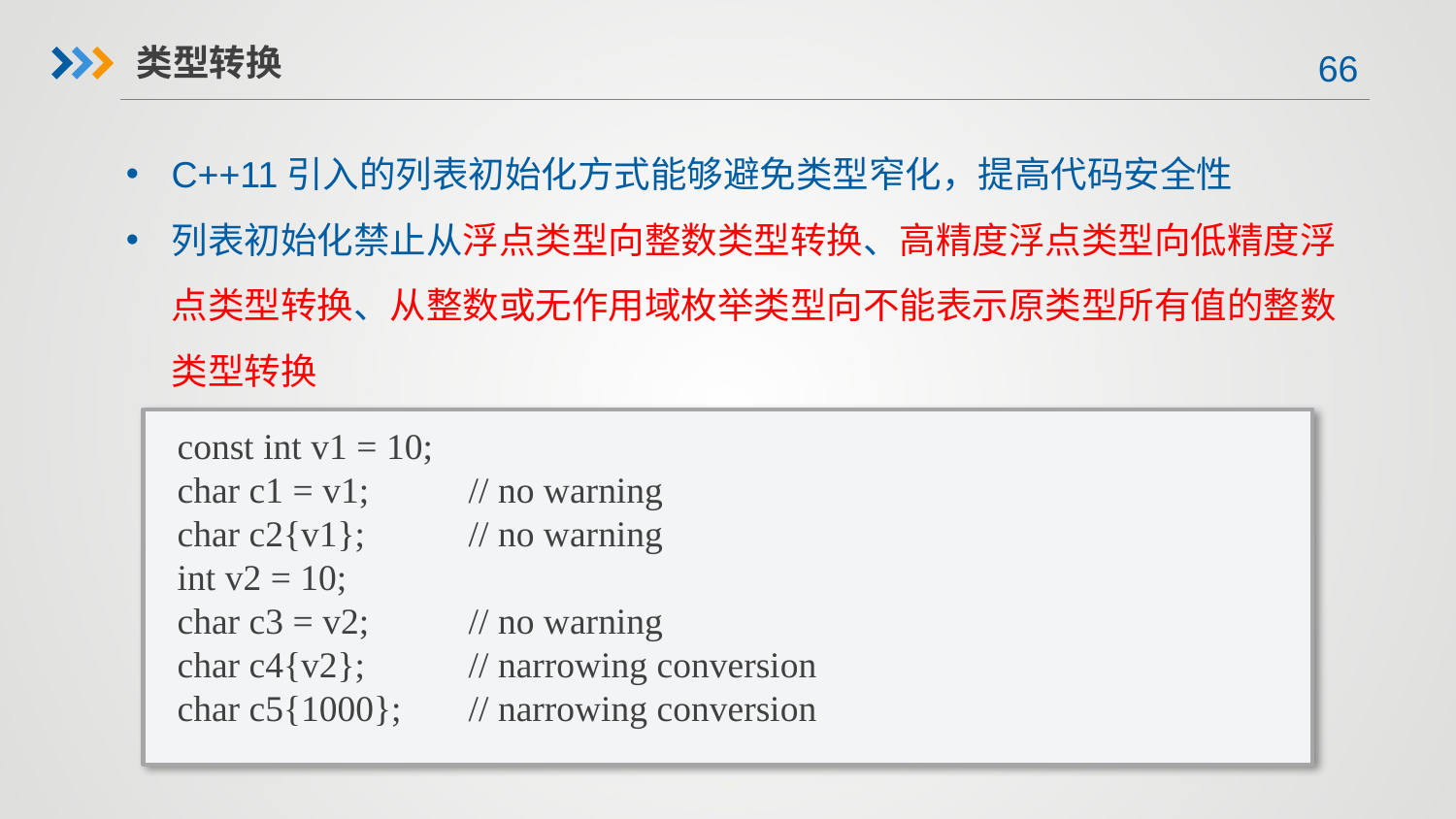

类型转换
C++11引入的列表初始化方式能够避免类型窄化，提高代码安全性
列表初始化禁止从浮点类型向整数类型转换、高精度浮点类型向低精度浮点类型转换、从整数或无作用域枚举类型向不能表示原类型所有值的整数类型转换

const int v1 = 10;
char c1 = v1;	// no warning
char c2{v1};	// no warning
int v2 = 10;
char c3 = v2;	// no warning
char c4{v2};	// narrowing conversion
char c5{1000};	// narrowing conversion